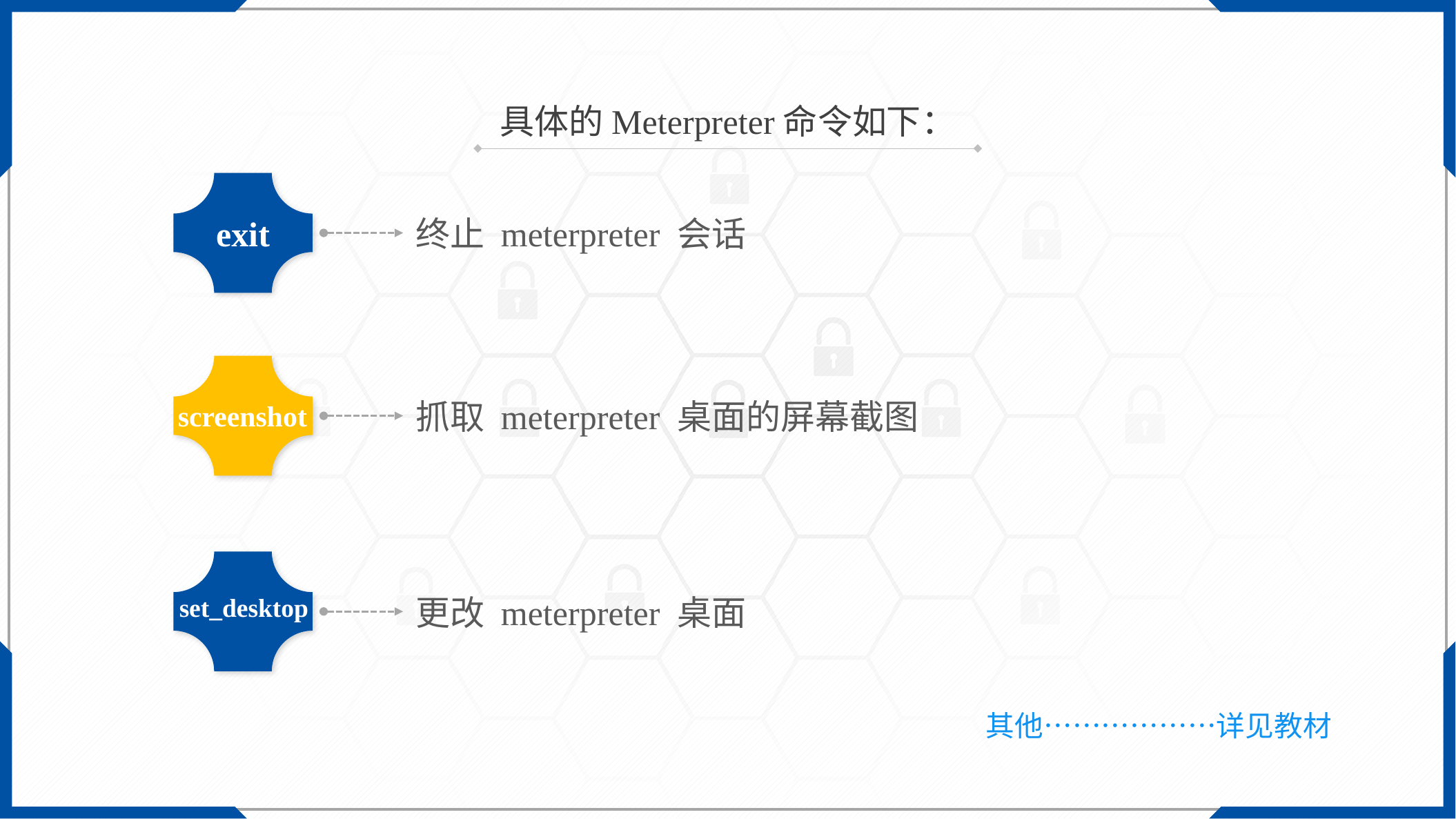

具体的Meterpreter命令如下：
exit
终止 meterpreter 会话

抓取 meterpreter 桌面的屏幕截图
screenshot

更改 meterpreter 桌面
set_desktop
其他………………详见教材